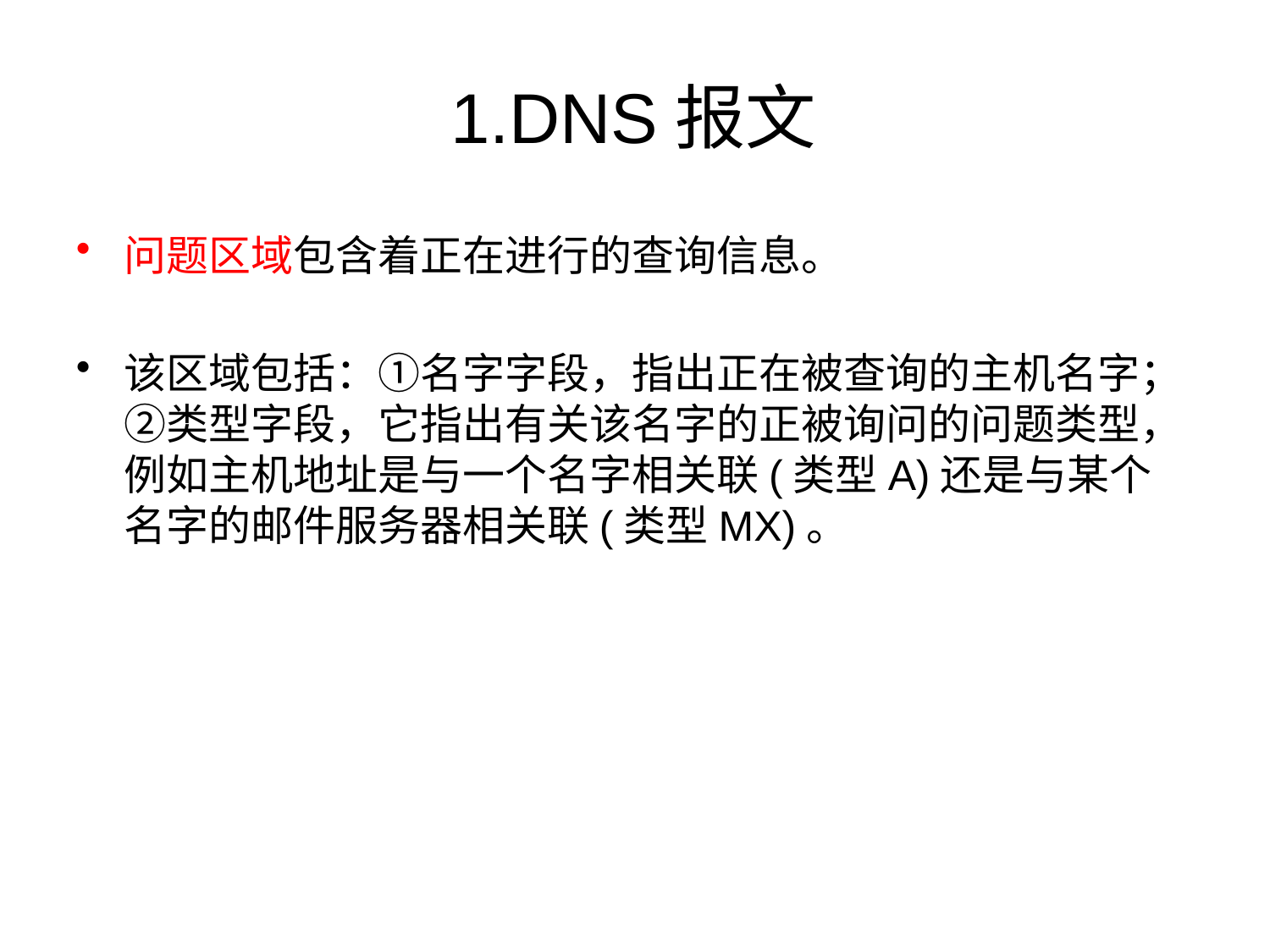

# 1.DNS报文
问题区域包含着正在进行的查询信息。

该区域包括：①名字字段，指出正在被查询的主机名字；②类型字段，它指出有关该名字的正被询问的问题类型，例如主机地址是与一个名字相关联(类型A)还是与某个名字的邮件服务器相关联(类型MX)。